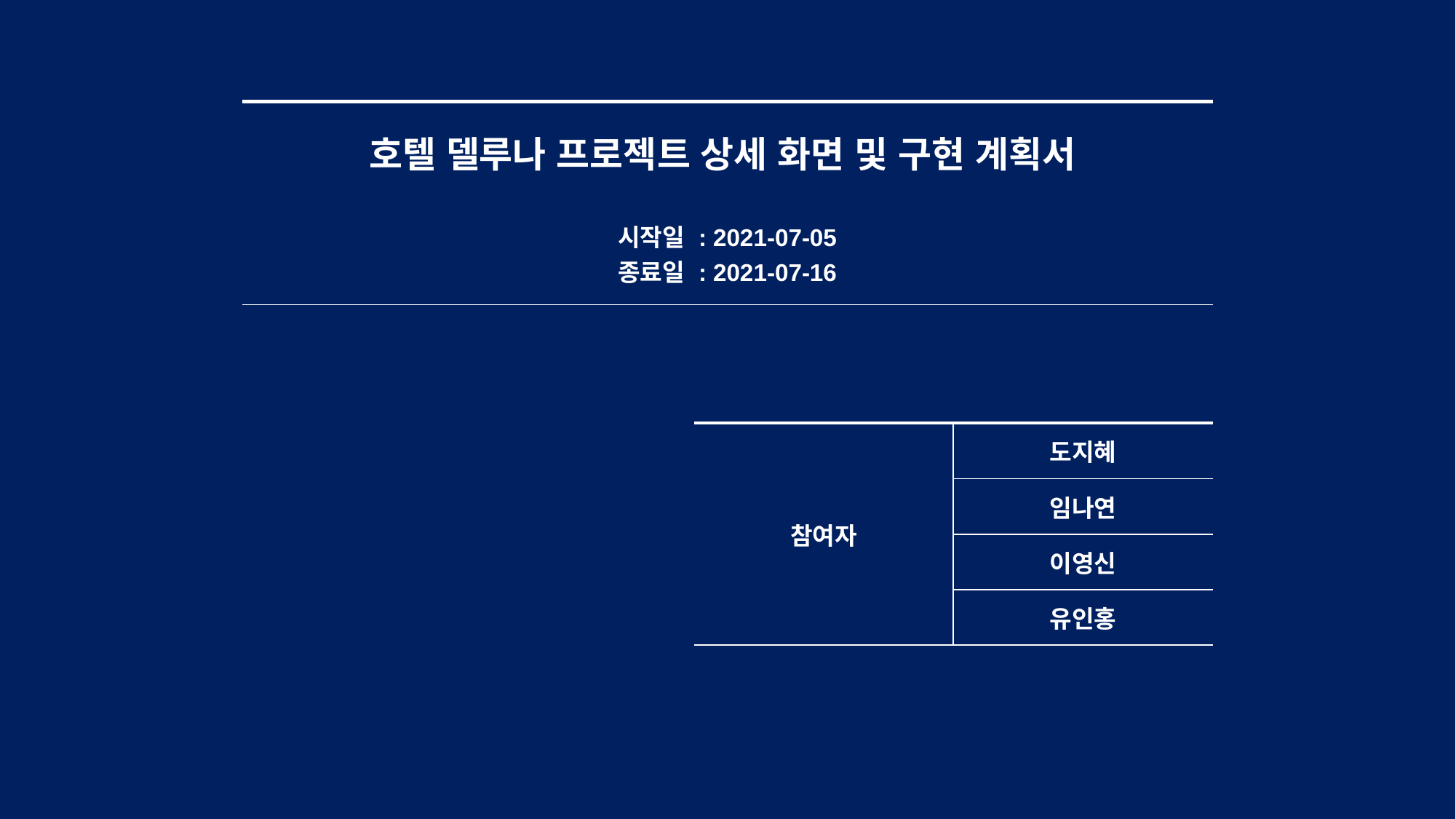

| 호텔 델루나 프로젝트 상세 화면 및 구현 계획서 |
| --- |
| 시작일 : 2021-07-05 종료일 : 2021-07-16 |
| 참여자 | 도지혜 |
| --- | --- |
|  | 임나연 |
|  | 이영신 |
|  | 유인홍 |